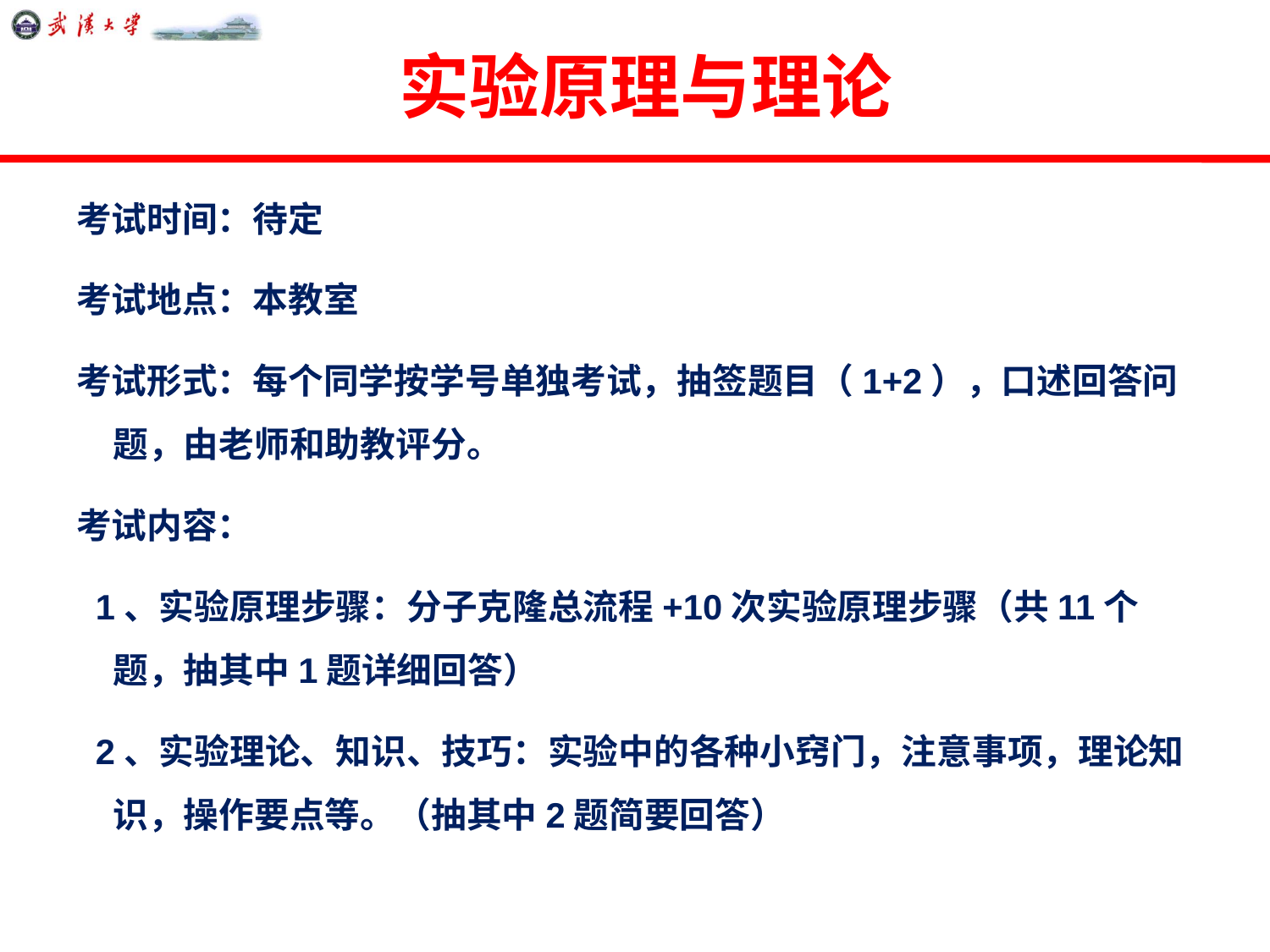

# 实验原理与理论
考试时间：待定
考试地点：本教室
考试形式：每个同学按学号单独考试，抽签题目（1+2），口述回答问题，由老师和助教评分。
考试内容：
  1、实验原理步骤：分子克隆总流程+10次实验原理步骤（共11个题，抽其中1题详细回答）
  2、实验理论、知识、技巧：实验中的各种小窍门，注意事项，理论知识，操作要点等。（抽其中2题简要回答）